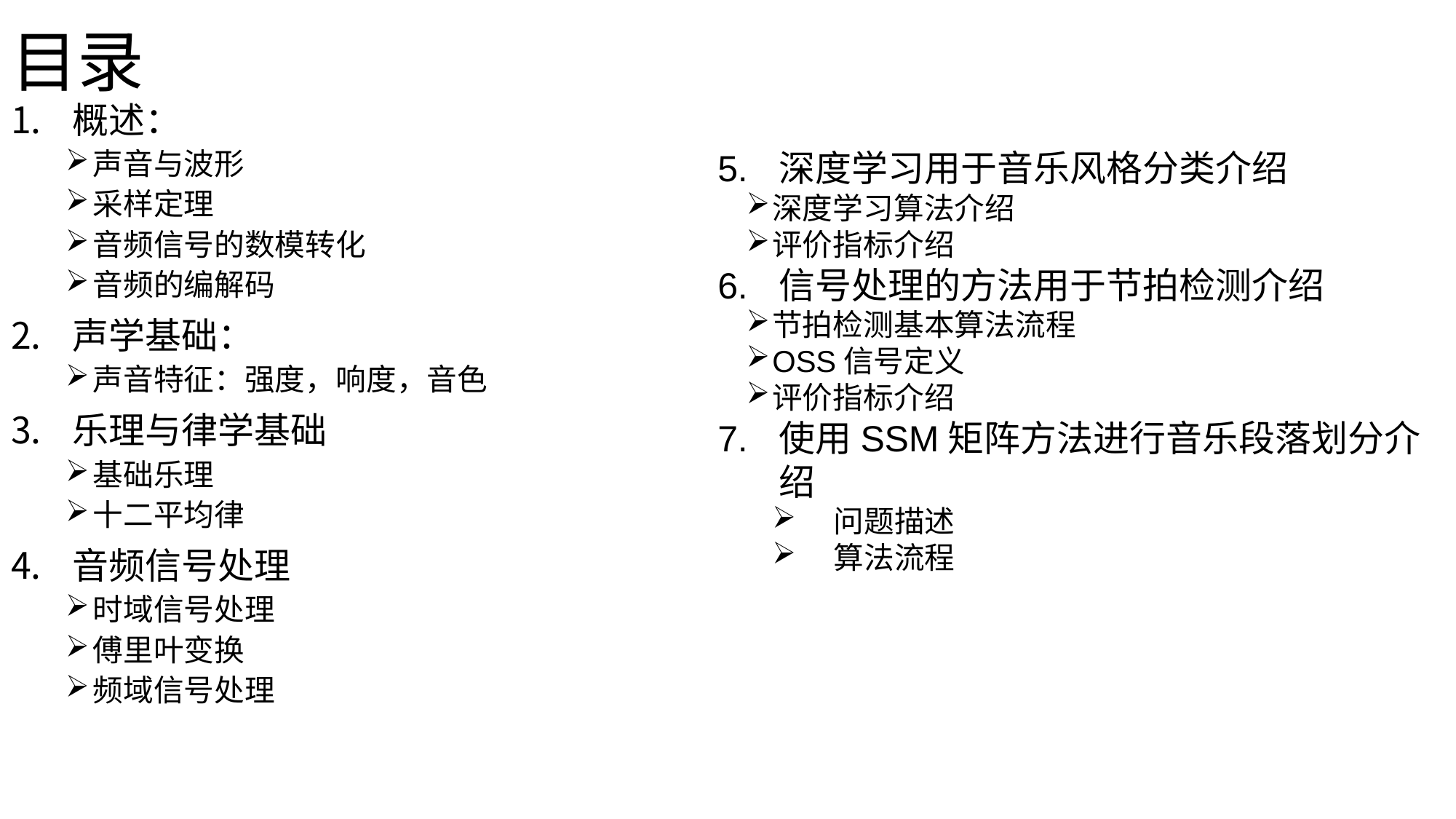

# 目录
概述：
声音与波形
采样定理
音频信号的数模转化
音频的编解码
声学基础：
声音特征：强度，响度，音色
乐理与律学基础
基础乐理
十二平均律
音频信号处理
时域信号处理
傅里叶变换
频域信号处理

深度学习用于音乐风格分类介绍
深度学习算法介绍
评价指标介绍
信号处理的方法用于节拍检测介绍
节拍检测基本算法流程
OSS信号定义
评价指标介绍
使用SSM矩阵方法进行音乐段落划分介绍
问题描述
算法流程